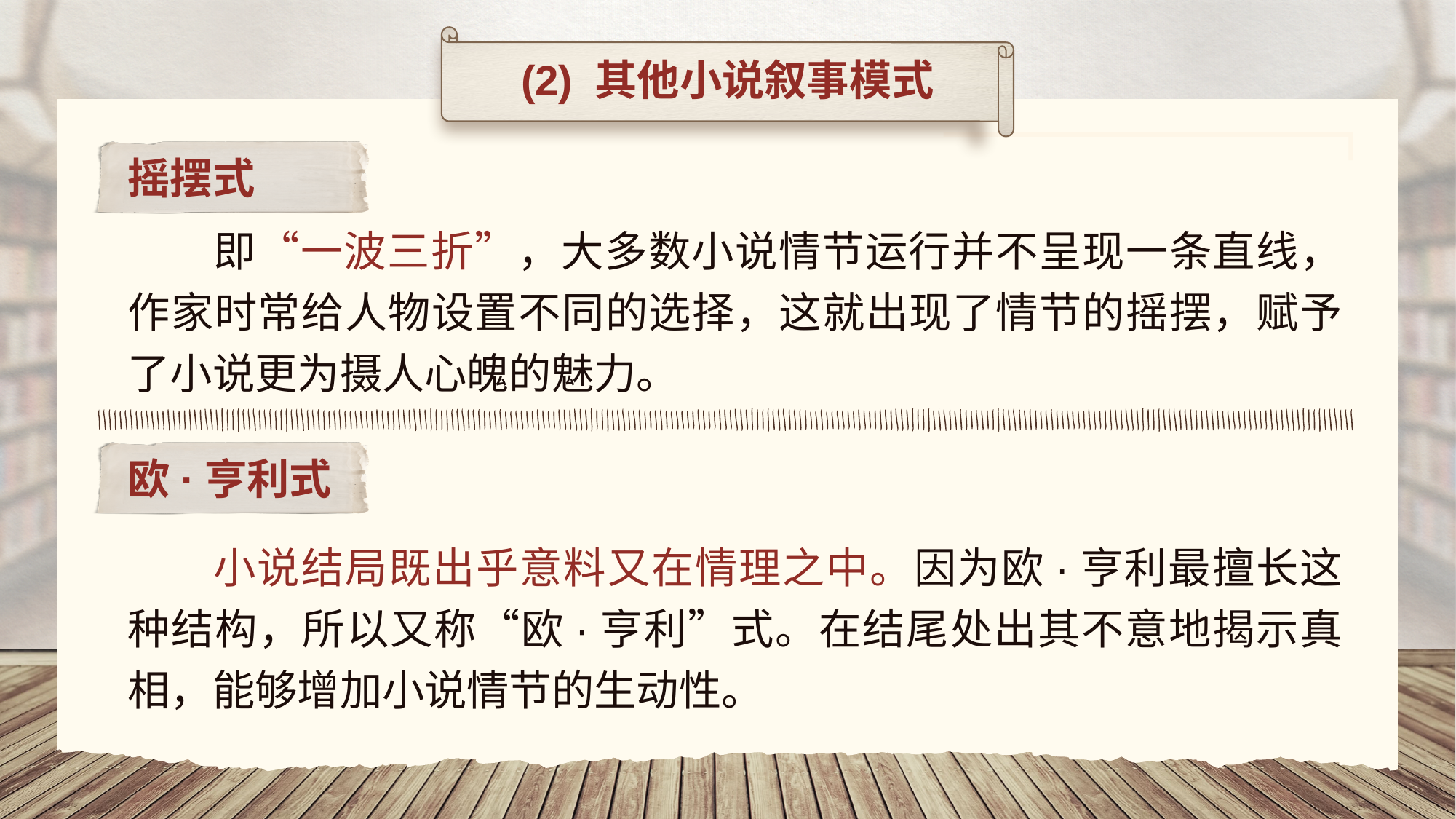

(2) 其他小说叙事模式

摇摆式
即“一波三折”，大多数小说情节运行并不呈现一条直线，作家时常给人物设置不同的选择，这就出现了情节的摇摆，赋予了小说更为摄人心魄的魅力。

欧·亨利式
小说结局既出乎意料又在情理之中。因为欧·亨利最擅长这种结构，所以又称“欧·亨利”式。在结尾处出其不意地揭示真相，能够增加小说情节的生动性。